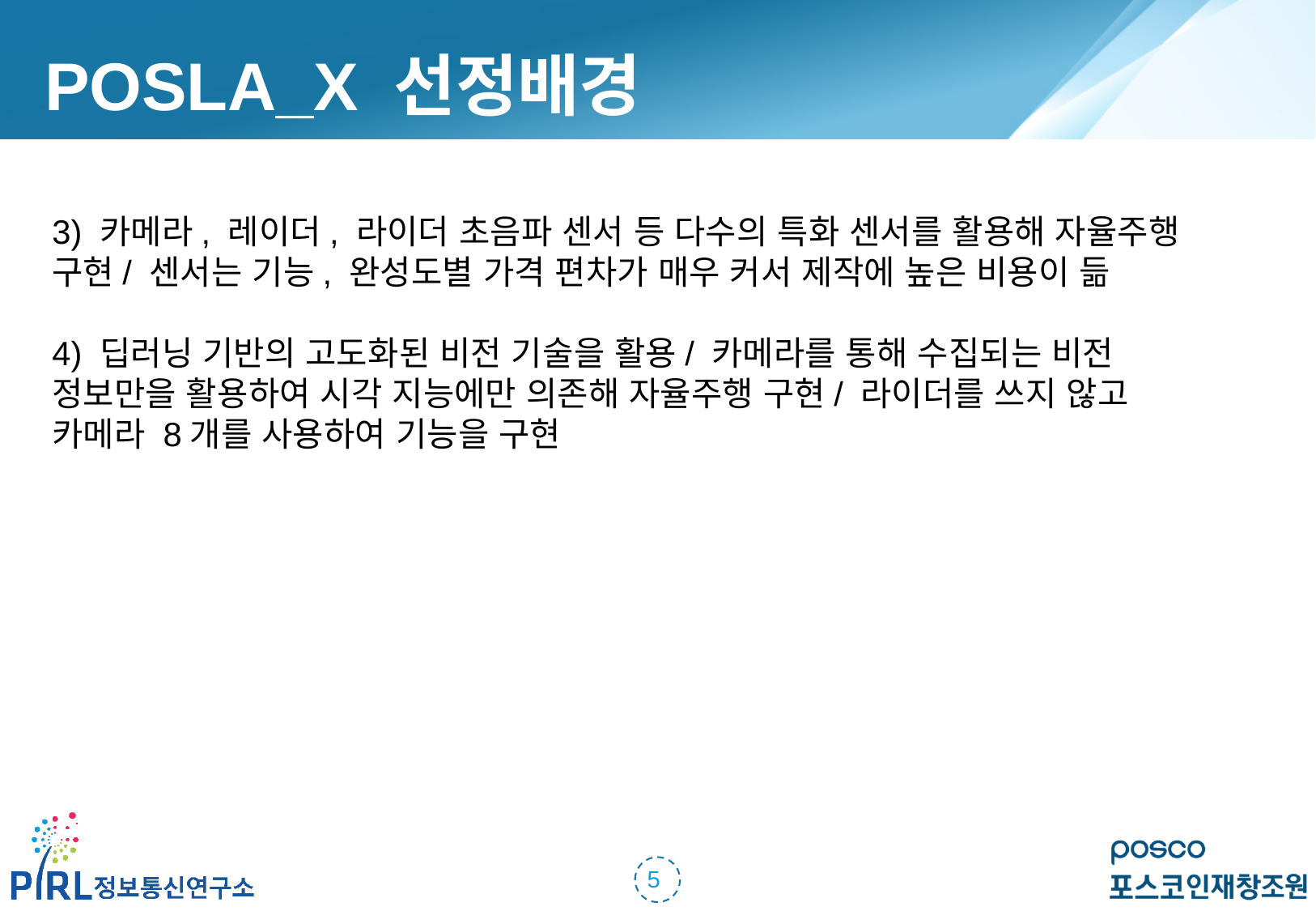

POSLA_X 선정배경

3) 카메라, 레이더, 라이더 초음파 센서 등 다수의 특화 센서를 활용해 자율주행 구현/ 센서는 기능, 완성도별 가격 편차가 매우 커서 제작에 높은 비용이 듦

4) 딥러닝 기반의 고도화된 비전 기술을 활용/ 카메라를 통해 수집되는 비전 정보만을 활용하여 시각 지능에만 의존해 자율주행 구현/ 라이더를 쓰지 않고 카메라 8개를 사용하여 기능을 구현